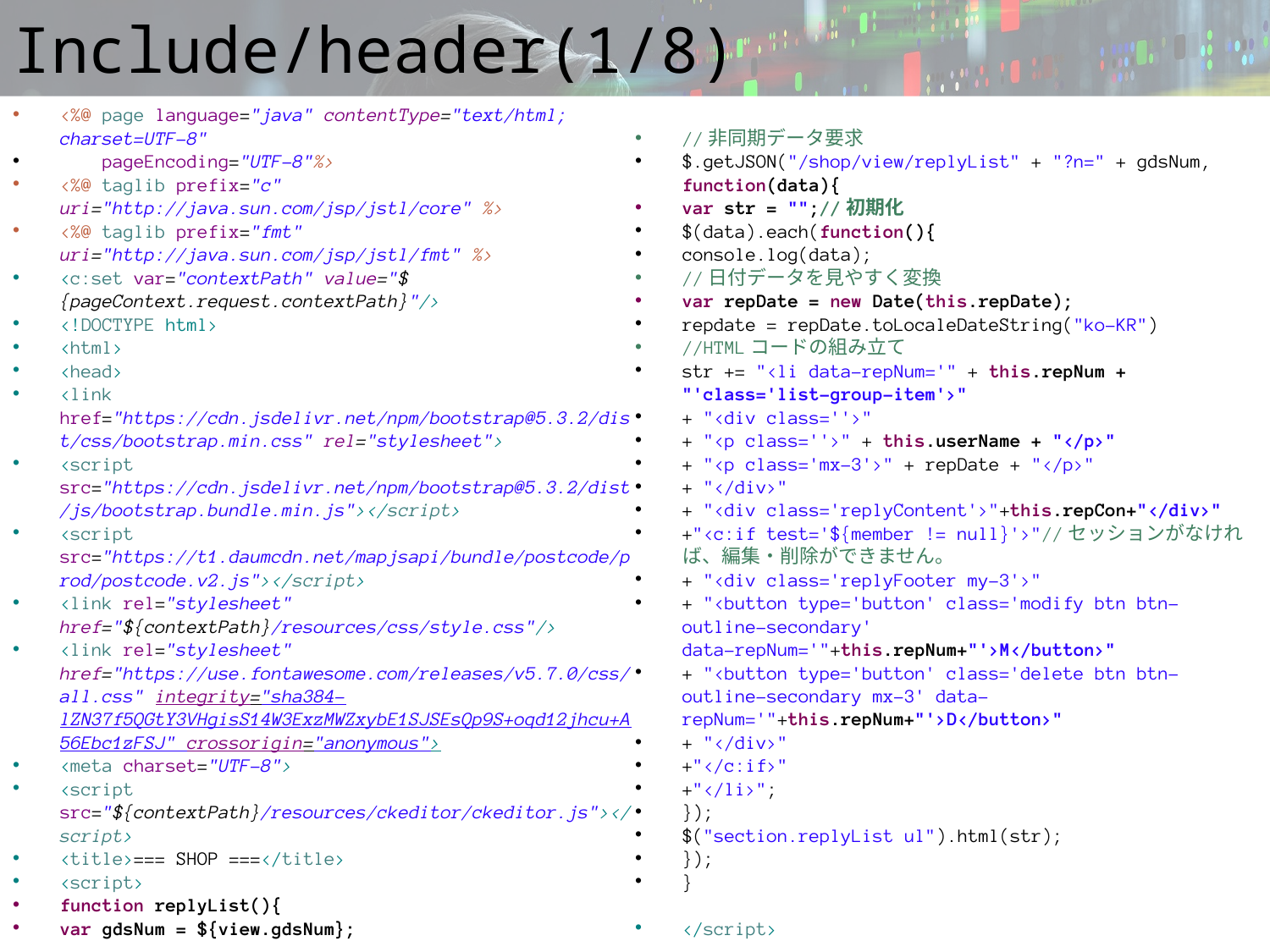

# Include/header(1/8)
<%@ page language="java" contentType="text/html; charset=UTF-8"
    pageEncoding="UTF-8"%>
<%@ taglib prefix="c" uri="http://java.sun.com/jsp/jstl/core" %>
<%@ taglib prefix="fmt" uri="http://java.sun.com/jsp/jstl/fmt" %>
<c:set var="contextPath" value="${pageContext.request.contextPath}"/>
<!DOCTYPE html>
<html>
<head>
<link href="https://cdn.jsdelivr.net/npm/bootstrap@5.3.2/dist/css/bootstrap.min.css" rel="stylesheet">
<script src="https://cdn.jsdelivr.net/npm/bootstrap@5.3.2/dist/js/bootstrap.bundle.min.js"></script>
<script src="https://t1.daumcdn.net/mapjsapi/bundle/postcode/prod/postcode.v2.js"></script>
<link rel="stylesheet" href="${contextPath}/resources/css/style.css"/>
<link rel="stylesheet" href="https://use.fontawesome.com/releases/v5.7.0/css/all.css" integrity="sha384-lZN37f5QGtY3VHgisS14W3ExzMWZxybE1SJSEsQp9S+oqd12jhcu+A56Ebc1zFSJ" crossorigin="anonymous">
<meta charset="UTF-8">
<script src="${contextPath}/resources/ckeditor/ckeditor.js"></script>
<title>=== SHOP ===</title>
<script>
function replyList(){
var gdsNum = ${view.gdsNum};

//非同期データ要求
$.getJSON("/shop/view/replyList" + "?n=" + gdsNum, function(data){
var str = "";//初期化
$(data).each(function(){
console.log(data);
//日付データを見やすく変換
var repDate = new Date(this.repDate);
repdate = repDate.toLocaleDateString("ko-KR")
//HTMLコードの組み立て
str += "<li data-repNum='" + this.repNum + "'class='list-group-item'>"
+ "<div class=''>"
+ "<p class=''>" + this.userName + "</p>"
+ "<p class='mx-3'>" + repDate + "</p>"
+ "</div>"
+ "<div class='replyContent'>"+this.repCon+"</div>"
+"<c:if test='${member != null}'>"//セッションがなければ、編集・削除ができません。
+ "<div class='replyFooter my-3'>"
+ "<button type='button' class='modify btn btn-outline-secondary' data-repNum='"+this.repNum+"'>M</button>"
+ "<button type='button' class='delete btn btn-outline-secondary mx-3' data-repNum='"+this.repNum+"'>D</button>"
+ "</div>"
+"</c:if>"
+"</li>";
});
$("section.replyList ul").html(str);
});
}

</script>